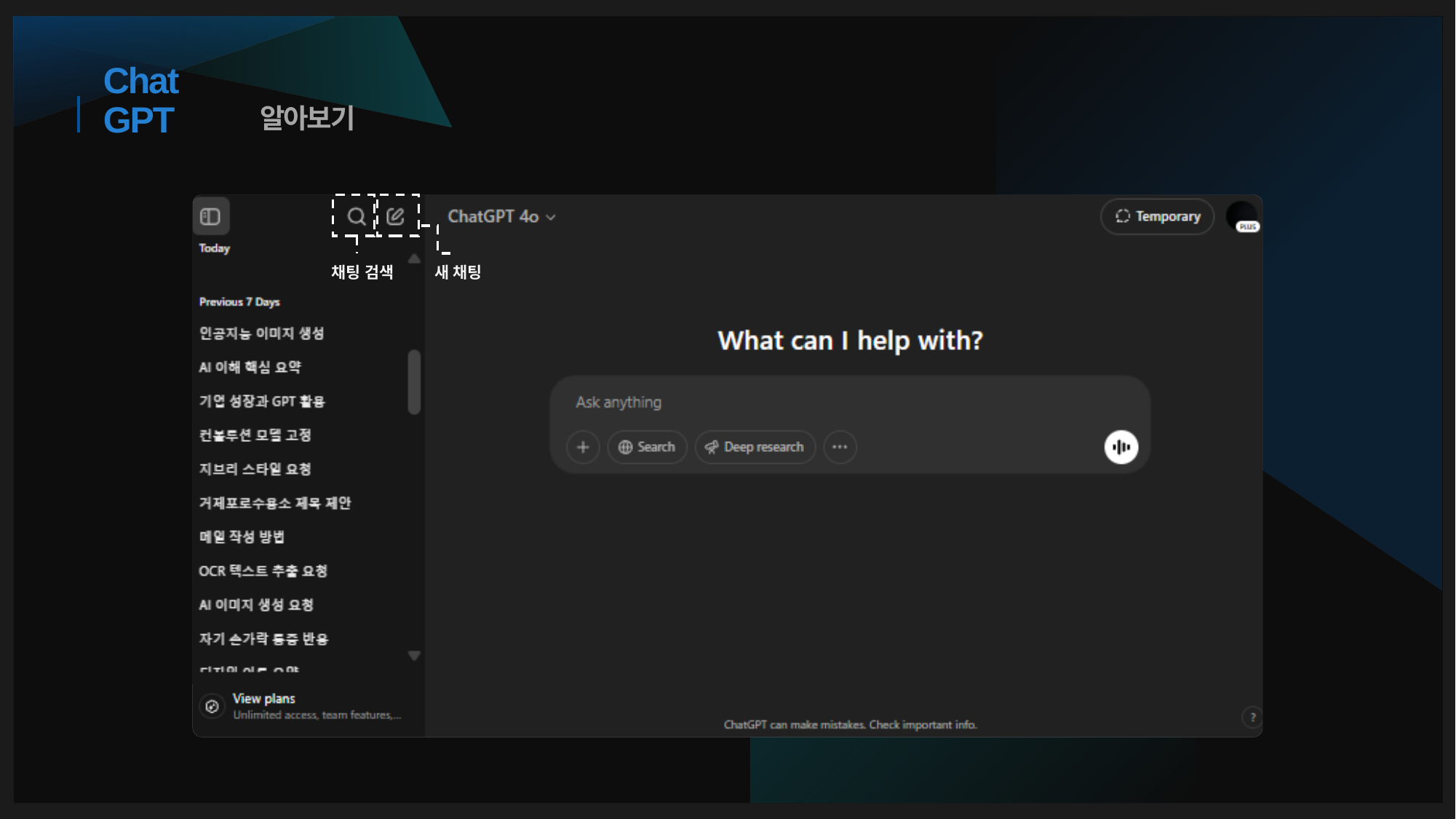

알아보기
# Chat GPT

채팅 검색
새 채팅